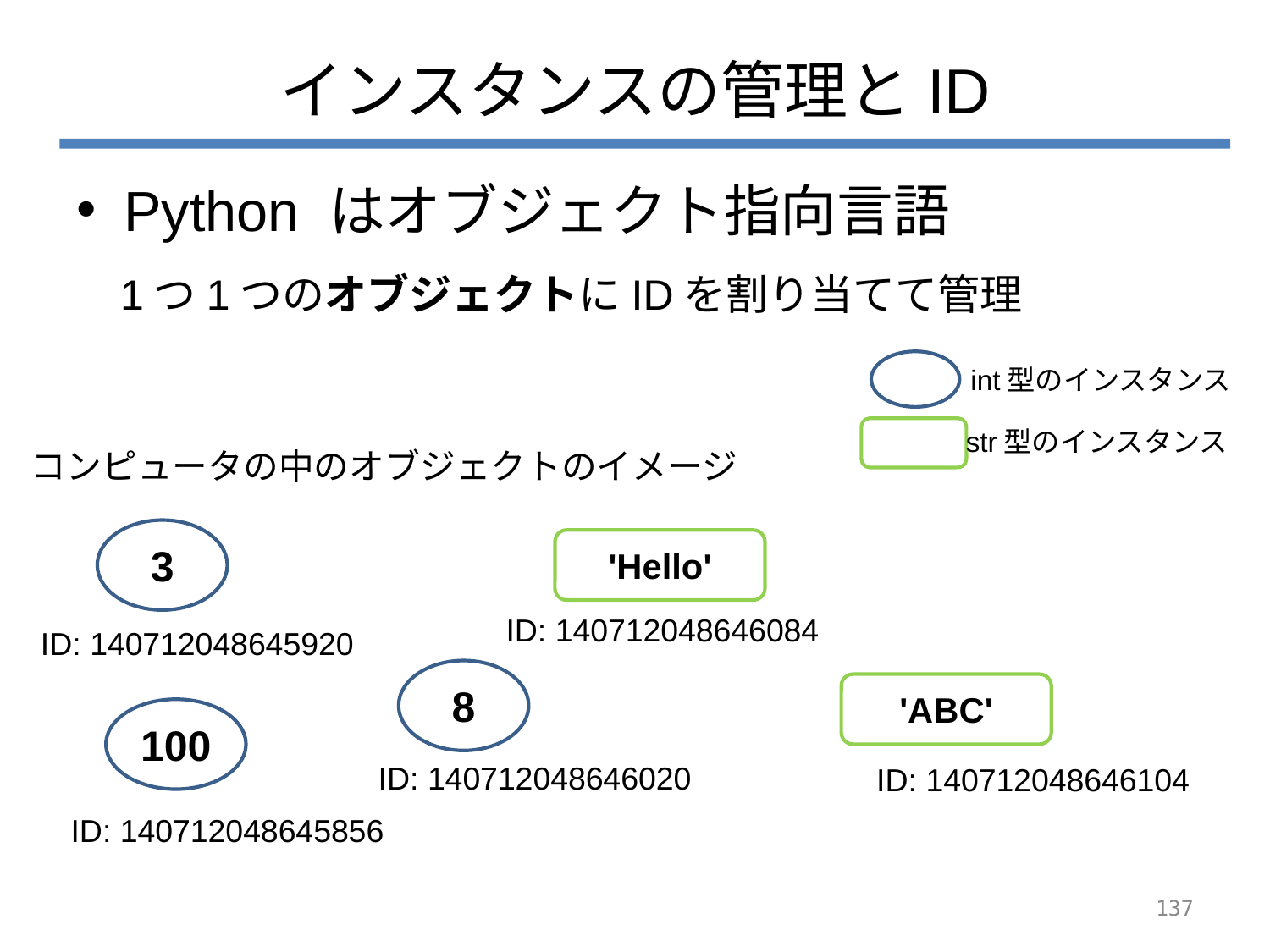

# インスタンスの管理とID
Python はオブジェクト指向言語
1つ1つのオブジェクトにIDを割り当てて管理

int型のインスタンス

str型のインスタンス
コンピュータの中のオブジェクトのイメージ
3
'Hello'
ID: 140712048646084
ID: 140712048645920
8
'ABC'
100
ID: 140712048646020
ID: 140712048646104
ID: 140712048645856
137